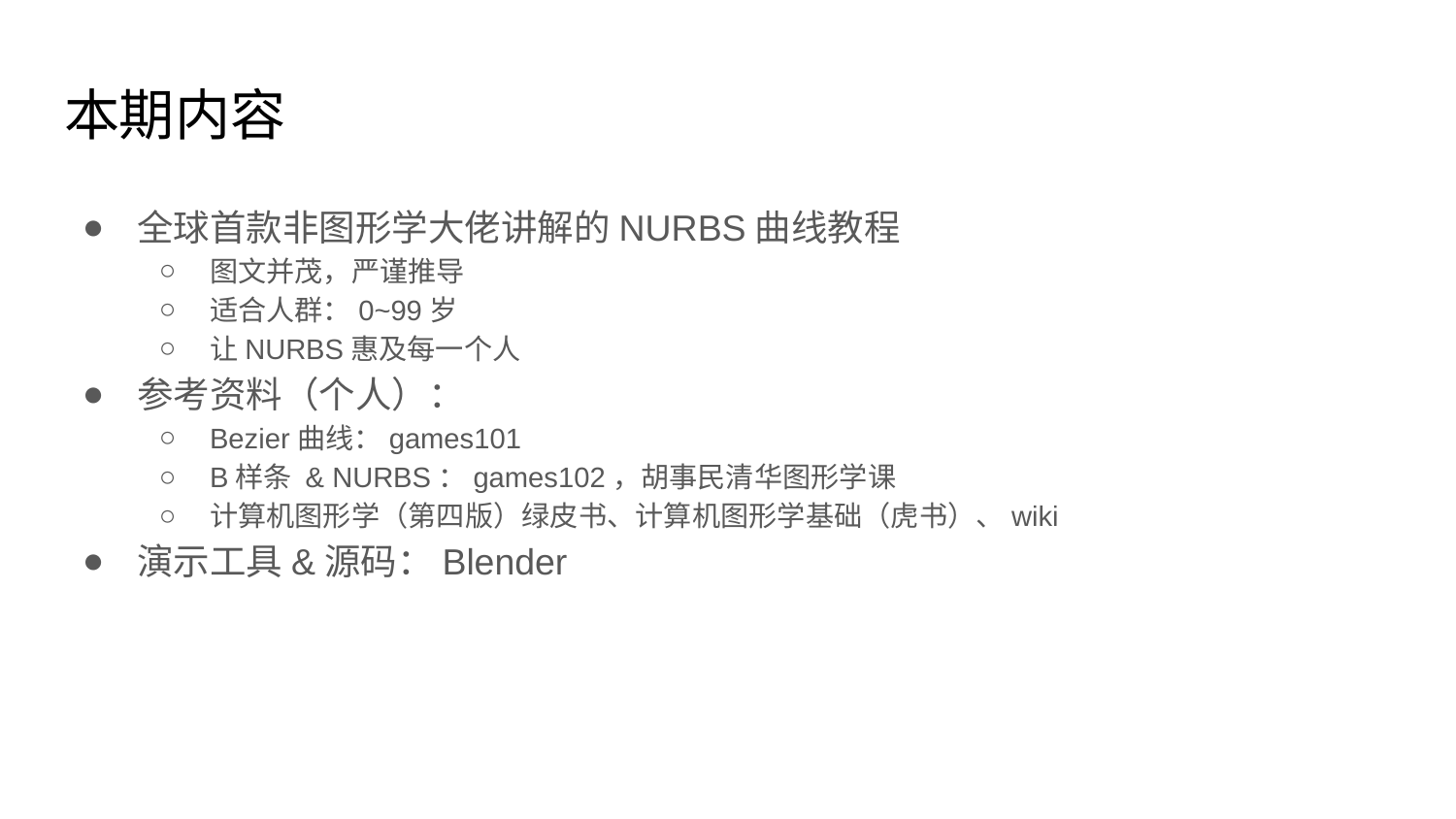

# 本期内容
全球首款非图形学大佬讲解的NURBS曲线教程
图文并茂，严谨推导
适合人群：0~99岁
让NURBS惠及每一个人
参考资料（个人）：
Bezier曲线：games101
B样条 & NURBS：games102，胡事民清华图形学课
计算机图形学（第四版）绿皮书、计算机图形学基础（虎书）、wiki
演示工具&源码：Blender